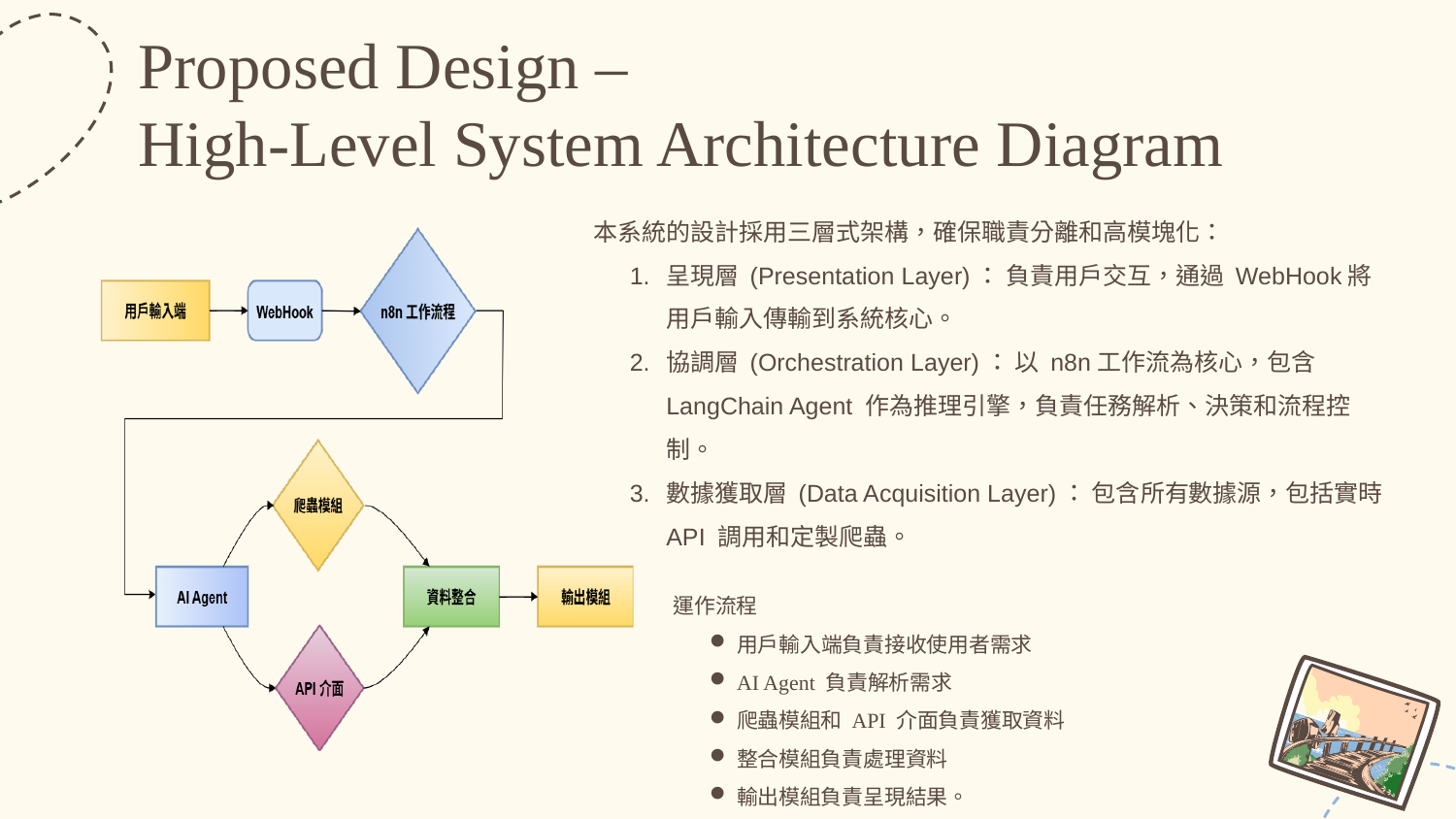

# Proposed Design – High-Level System Architecture Diagram
本系統的設計採用三層式架構，確保職責分離和高模塊化：
呈現層 (Presentation Layer)： 負責用戶交互，通過 WebHook將用戶輸入傳輸到系統核心。
協調層 (Orchestration Layer)： 以 n8n工作流為核心，包含 LangChain Agent 作為推理引擎，負責任務解析、決策和流程控制。
數據獲取層 (Data Acquisition Layer)： 包含所有數據源，包括實時 API 調用和定製爬蟲。

運作流程
用戶輸入端負責接收使用者需求
AI Agent 負責解析需求
爬蟲模組和 API 介面負責獲取資料
整合模組負責處理資料
輸出模組負責呈現結果。